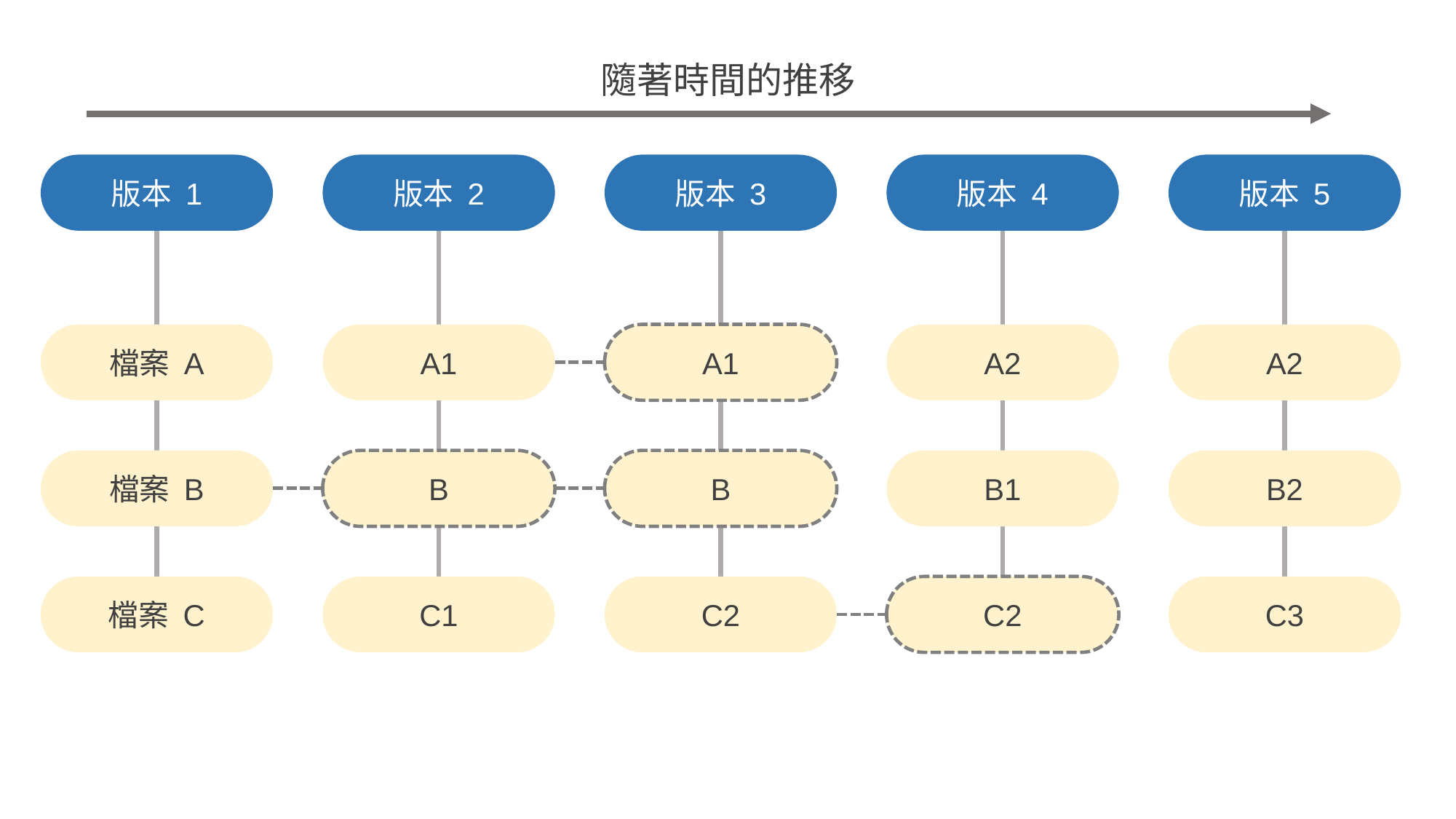

隨著時間的推移
版本 1
版本 2
版本 3
版本 4
版本 5
檔案 A
A1
A1
A2
A2
檔案 B
B
B
B1
B2
檔案 C
C1
C2
C2
C3